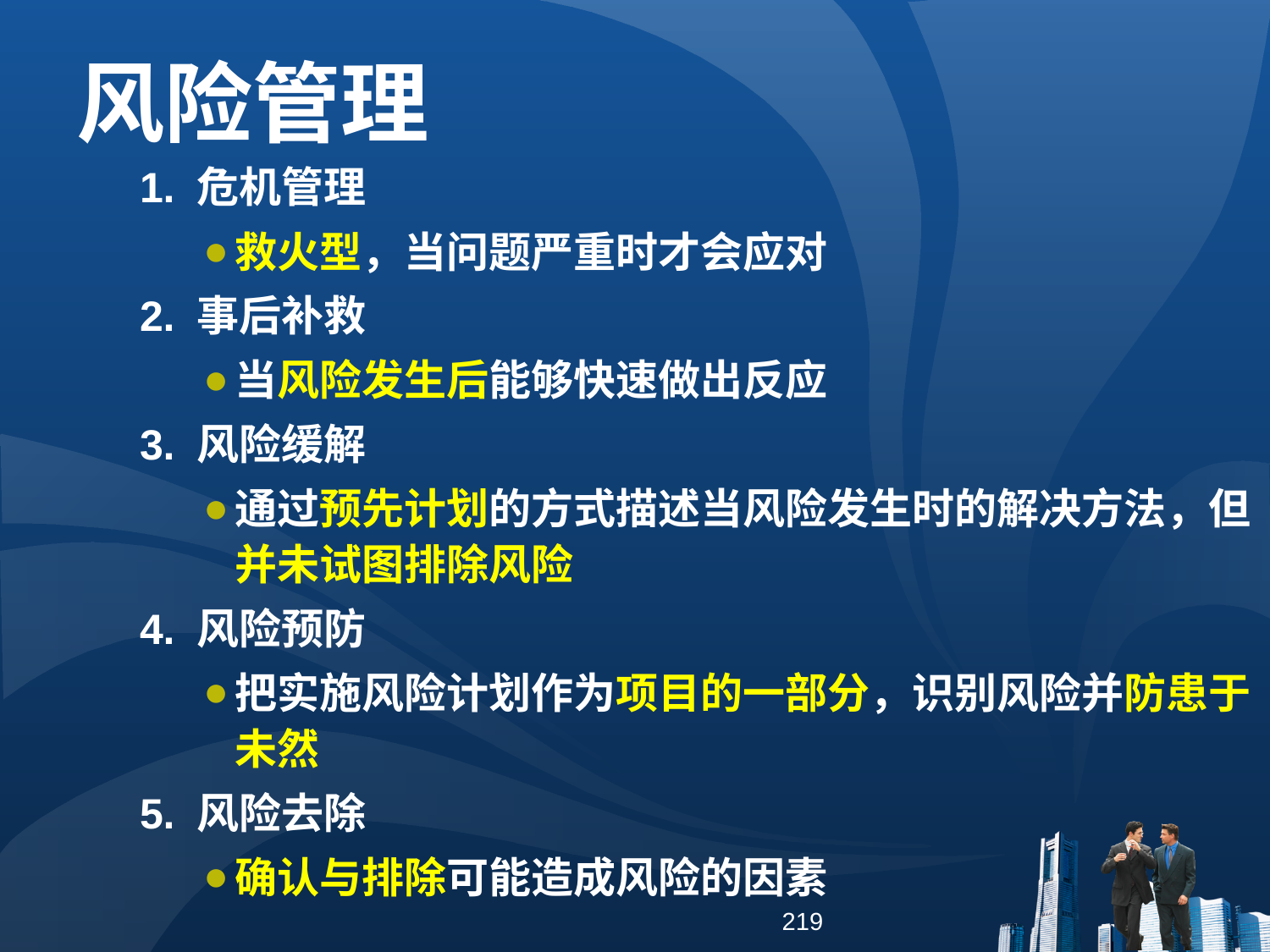

风险管理
1. 危机管理
救火型，当问题严重时才会应对
2. 事后补救
当风险发生后能够快速做出反应
3. 风险缓解
通过预先计划的方式描述当风险发生时的解决方法，但并未试图排除风险
4. 风险预防
把实施风险计划作为项目的一部分，识别风险并防患于未然
5. 风险去除
确认与排除可能造成风险的因素
219